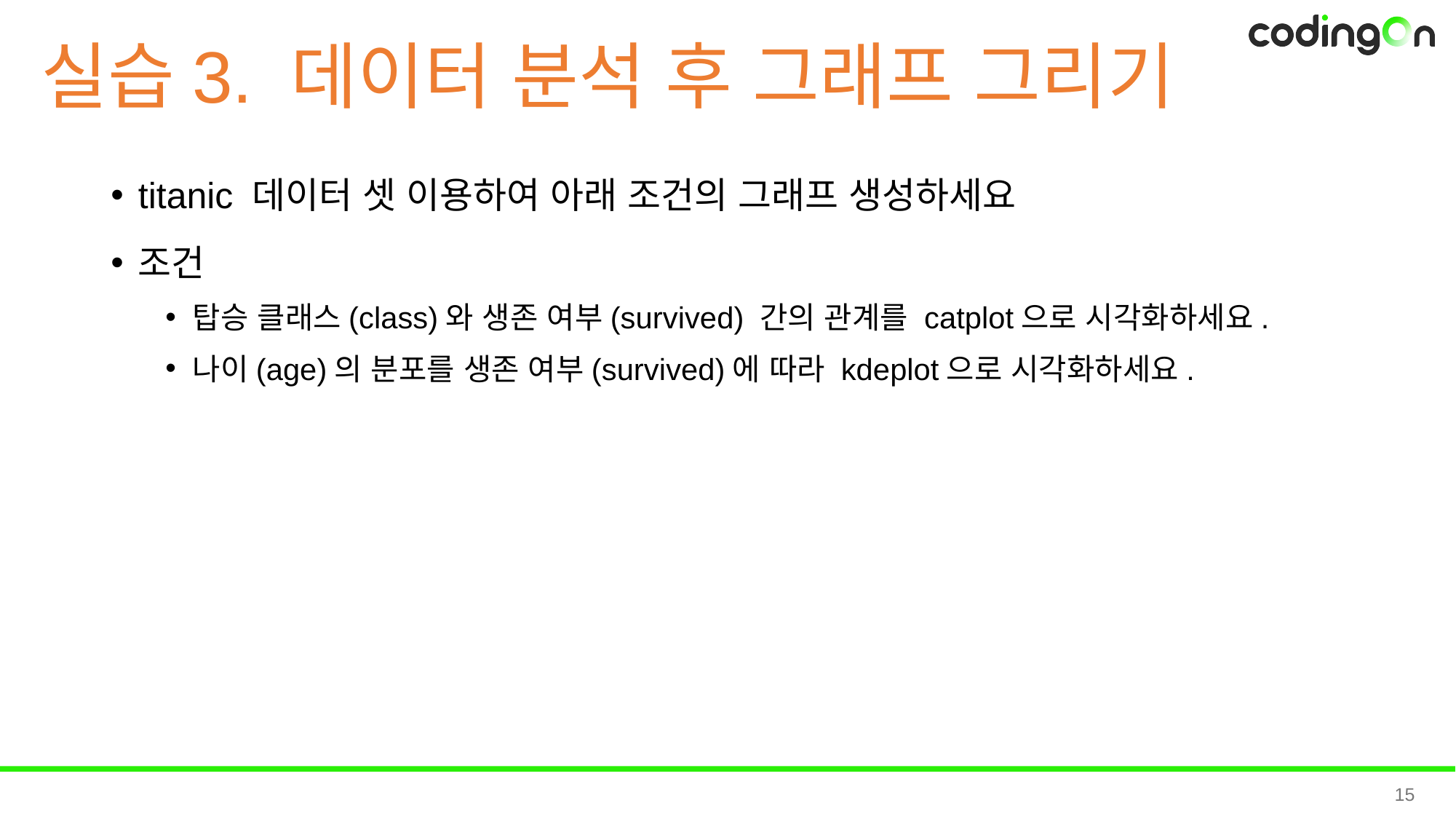

# 실습3. 데이터 분석 후 그래프 그리기
titanic 데이터 셋 이용하여 아래 조건의 그래프 생성하세요
조건
탑승 클래스(class)와 생존 여부(survived) 간의 관계를 catplot으로 시각화하세요.
나이(age)의 분포를 생존 여부(survived)에 따라 kdeplot으로 시각화하세요.
15